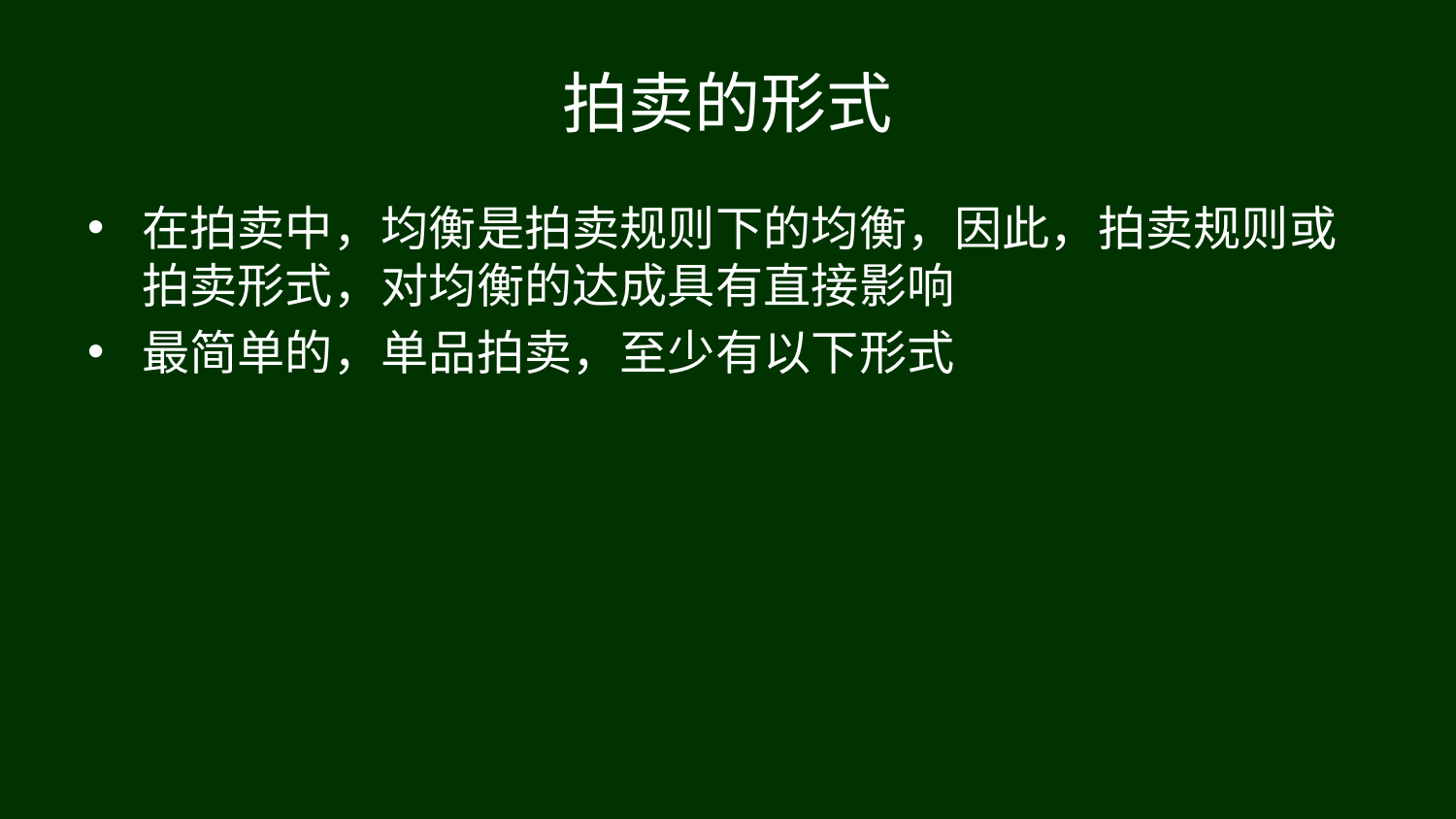

# 拍卖的形式
在拍卖中，均衡是拍卖规则下的均衡，因此，拍卖规则或拍卖形式，对均衡的达成具有直接影响
最简单的，单品拍卖，至少有以下形式